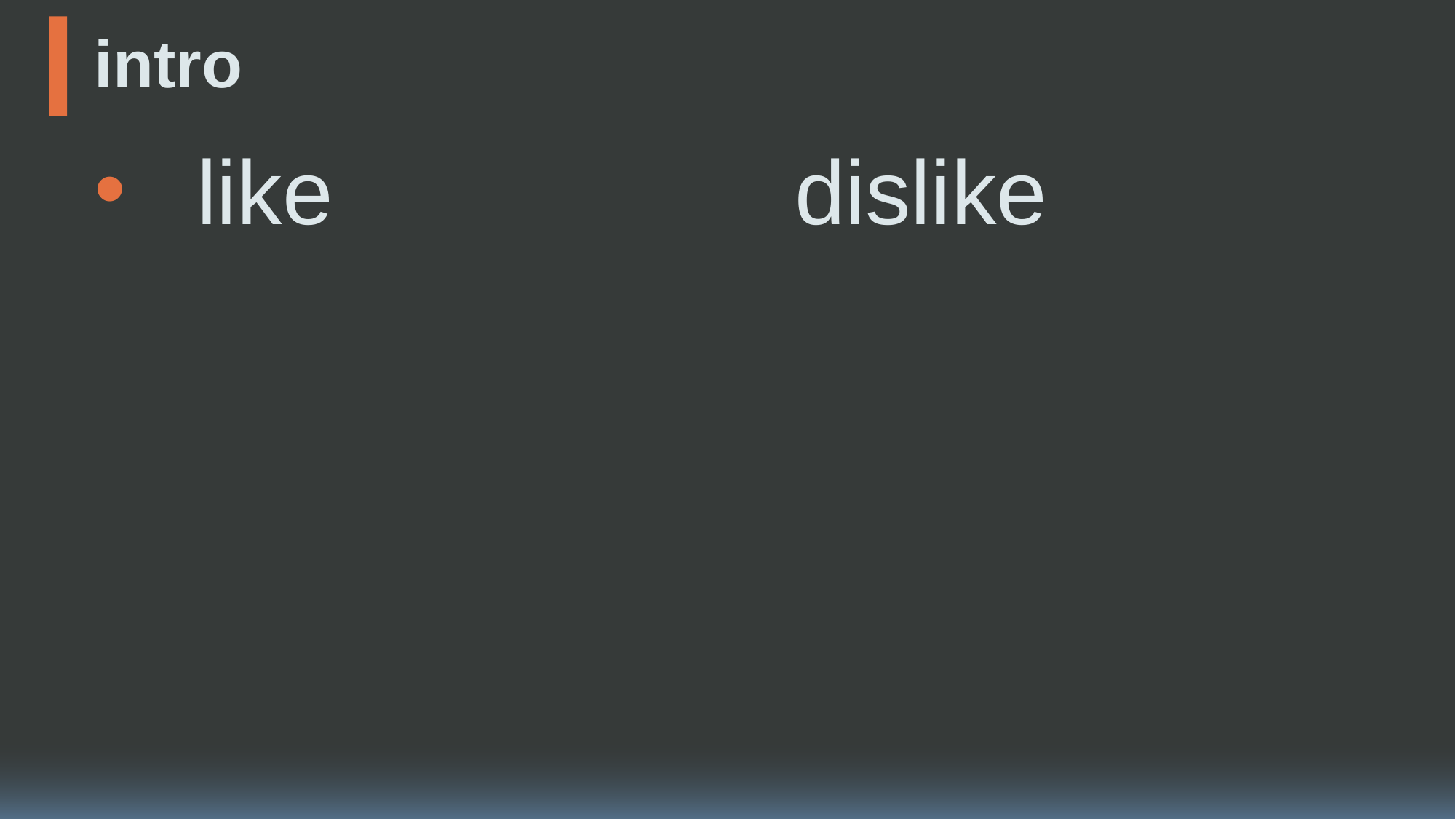

# intro
like
dislike
name
id
痛い/辛い/苦い
hobby
contact
甘い物
&
浅草の標識の裏
コーヒーより紅茶
モンスターエナジー
たけのこの里派